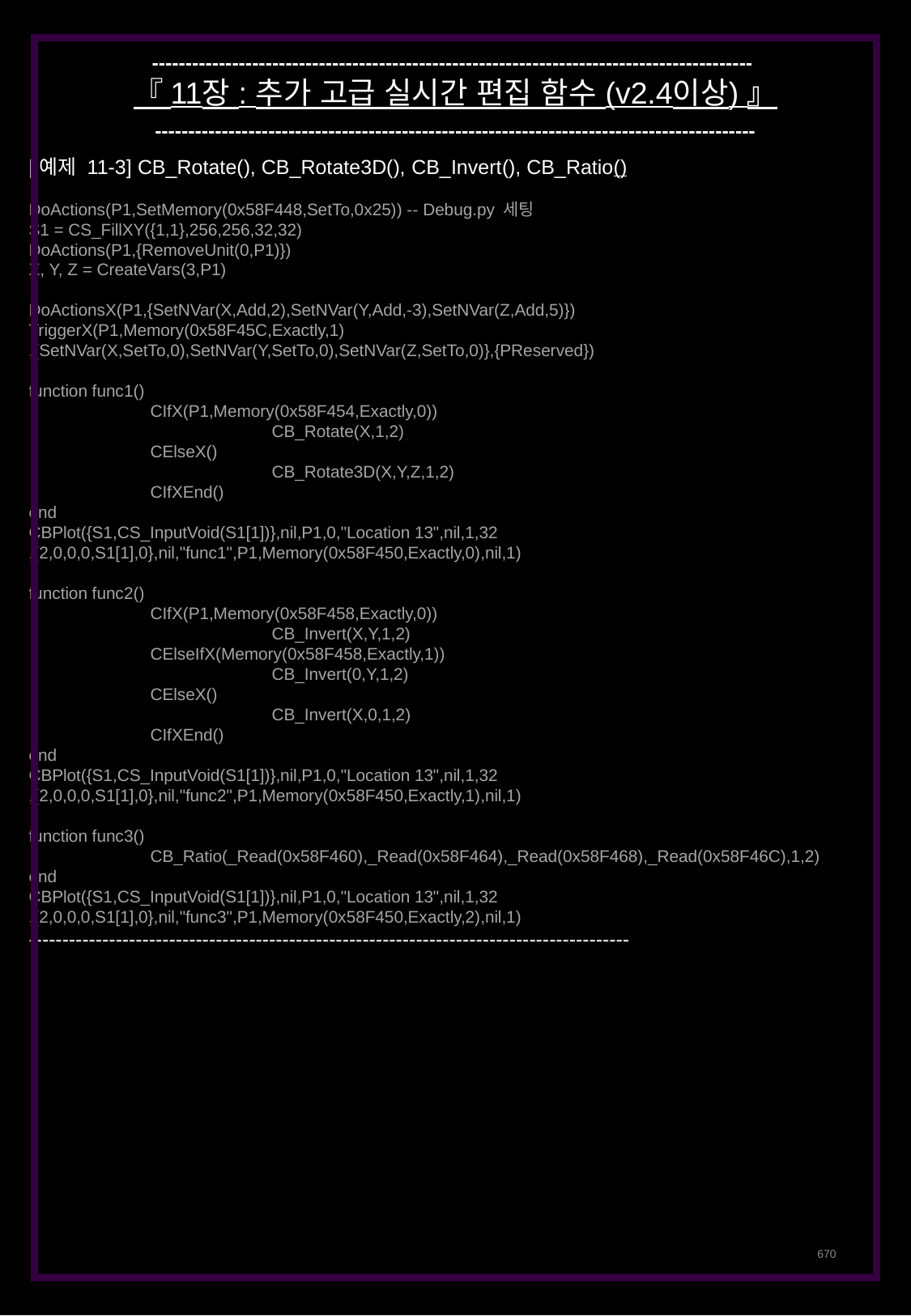

------------------------------------------------------------------------------------------
『 11장 : 추가 고급 실시간 편집 함수 (v2.4이상) 』
------------------------------------------------------------------------------------------
[예제 11-3] CB_Rotate(), CB_Rotate3D(), CB_Invert(), CB_Ratio()

DoActions(P1,SetMemory(0x58F448,SetTo,0x25)) -- Debug.py 세팅
S1 = CS_FillXY({1,1},256,256,32,32)
DoActions(P1,{RemoveUnit(0,P1)})
X, Y, Z = CreateVars(3,P1)

DoActionsX(P1,{SetNVar(X,Add,2),SetNVar(Y,Add,-3),SetNVar(Z,Add,5)})
TriggerX(P1,Memory(0x58F45C,Exactly,1)
,{SetNVar(X,SetTo,0),SetNVar(Y,SetTo,0),SetNVar(Z,SetTo,0)},{PReserved})

function func1()
	CIfX(P1,Memory(0x58F454,Exactly,0))
		CB_Rotate(X,1,2)
	CElseX()
		CB_Rotate3D(X,Y,Z,1,2)
	CIfXEnd()
end
CBPlot({S1,CS_InputVoid(S1[1])},nil,P1,0,"Location 13",nil,1,32
,{2,0,0,0,S1[1],0},nil,"func1",P1,Memory(0x58F450,Exactly,0),nil,1)

function func2()
	CIfX(P1,Memory(0x58F458,Exactly,0))
		CB_Invert(X,Y,1,2)
	CElseIfX(Memory(0x58F458,Exactly,1))
		CB_Invert(0,Y,1,2)
	CElseX()
		CB_Invert(X,0,1,2)
	CIfXEnd()
end
CBPlot({S1,CS_InputVoid(S1[1])},nil,P1,0,"Location 13",nil,1,32
,{2,0,0,0,S1[1],0},nil,"func2",P1,Memory(0x58F450,Exactly,1),nil,1)

function func3()
	CB_Ratio(_Read(0x58F460),_Read(0x58F464),_Read(0x58F468),_Read(0x58F46C),1,2)
end
CBPlot({S1,CS_InputVoid(S1[1])},nil,P1,0,"Location 13",nil,1,32
,{2,0,0,0,S1[1],0},nil,"func3",P1,Memory(0x58F450,Exactly,2),nil,1)
------------------------------------------------------------------------------------------
670